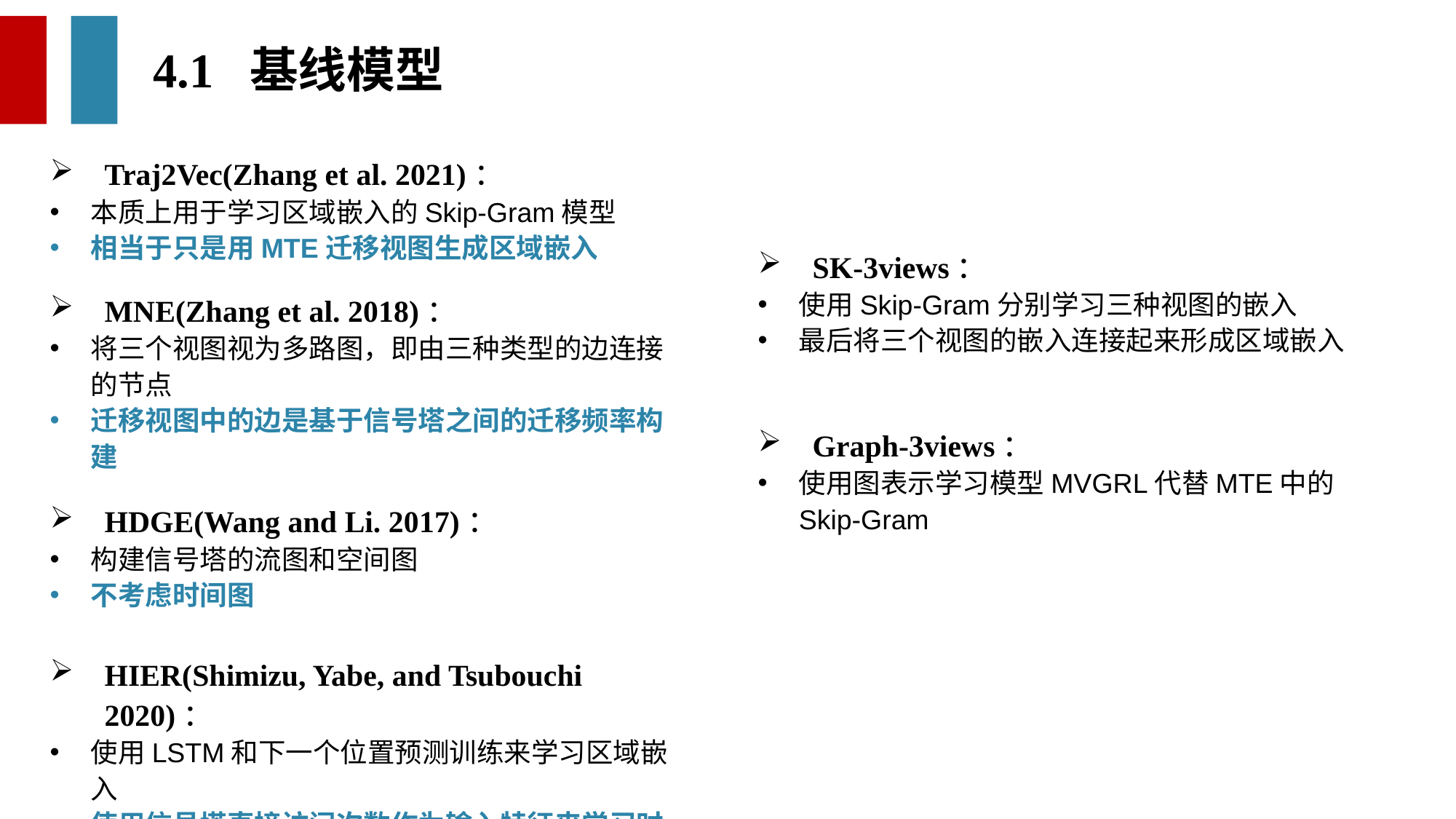

4.1  基线模型
Traj2Vec(Zhang et al. 2021)：
本质上用于学习区域嵌入的Skip-Gram模型
相当于只是用MTE迁移视图生成区域嵌入

SK-3views：
使用Skip-Gram分别学习三种视图的嵌入
最后将三个视图的嵌入连接起来形成区域嵌入

MNE(Zhang et al. 2018)：
将三个视图视为多路图，即由三种类型的边连接的节点
迁移视图中的边是基于信号塔之间的迁移频率构建

Graph-3views：
使用图表示学习模型MVGRL代替MTE中的Skip-Gram

HDGE(Wang and Li. 2017)：
构建信号塔的流图和空间图
不考虑时间图

HIER(Shimizu, Yabe, and Tsubouchi 2020)：
使用LSTM和下一个位置预测训练来学习区域嵌入
使用信号塔直接访问次数作为输入特征来学习时间模式